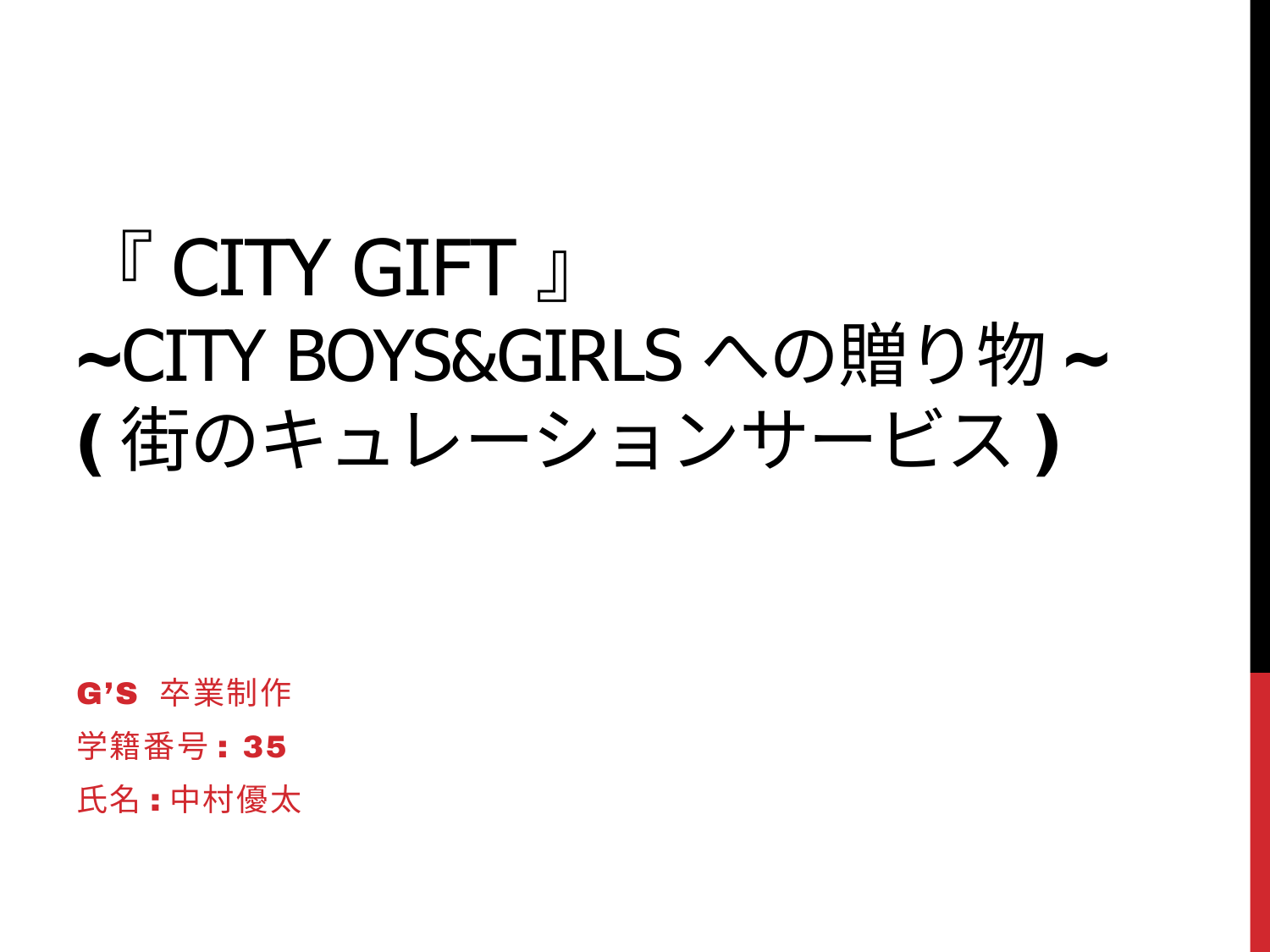

# 『CITY gift』 ~cIty BOYS&GIRLSへの贈り物~ (街のキュレーションサービス)
G’s 卒業制作
学籍番号: 35
氏名:中村優太